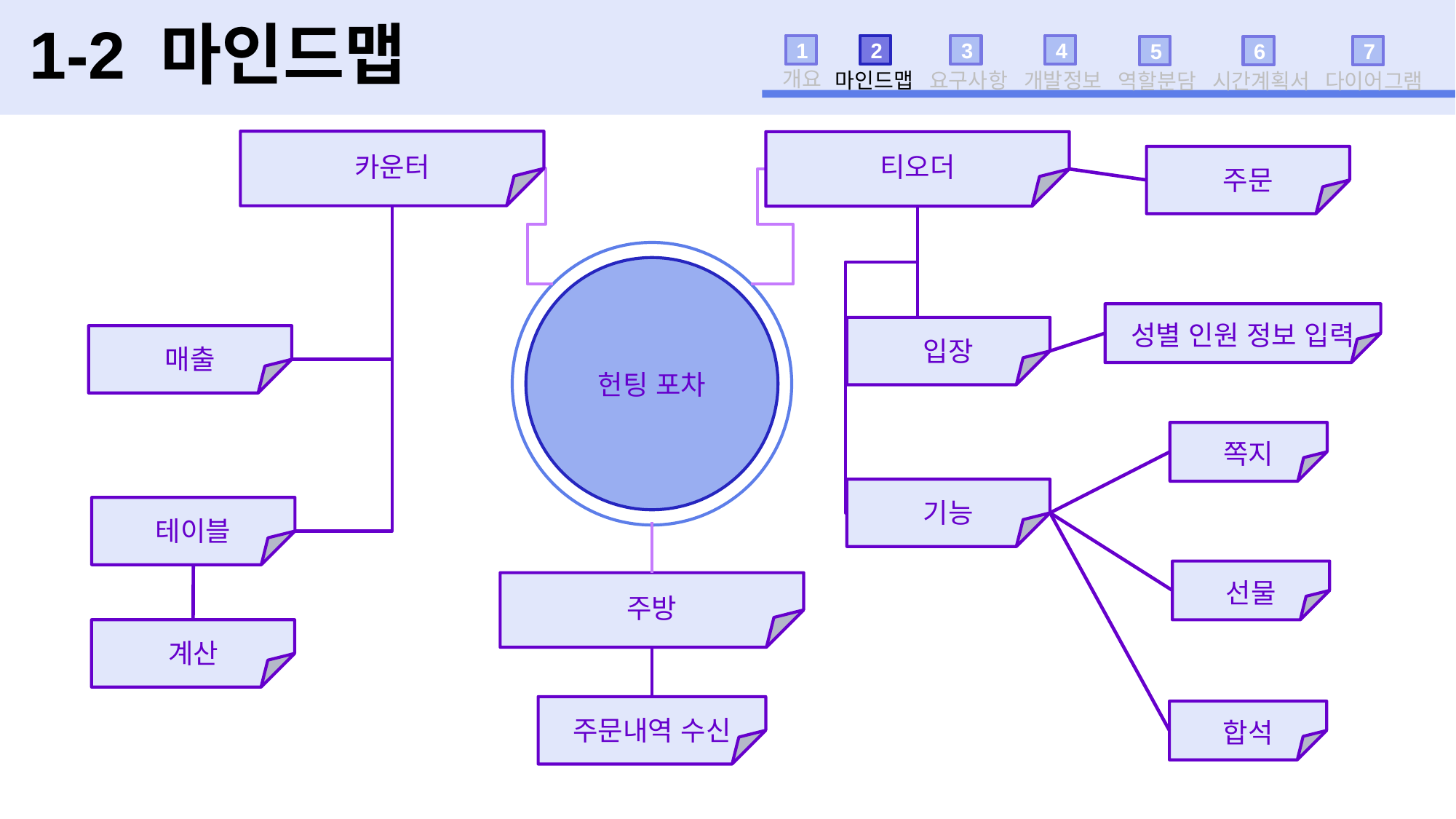

# 1-2 마인드맵
1
개요
2
마인드맵
3
요구사항
4
개발정보
5
역할분담
6
시간계획서
7
다이어그램

카운터

티오더

주문

헌팅 포차
성별 인원 정보 입력

입장

매출
쪽지
선물
합석

기능

테이블
계산

주방
주문내역 수신